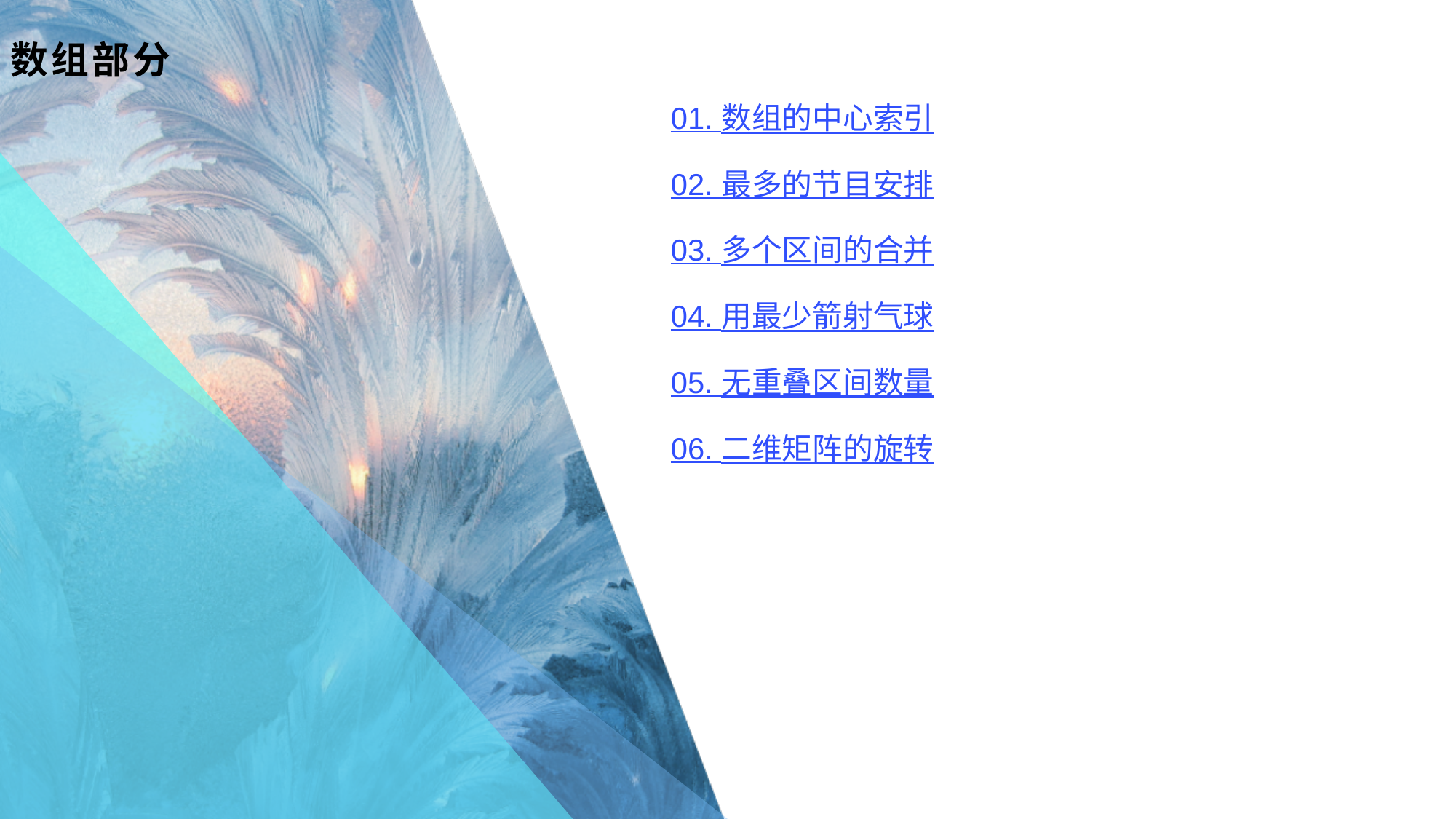

# 数组部分
01. 数组的中心索引
02. 最多的节目安排
03. 多个区间的合并
04. 用最少箭射气球
05. 无重叠区间数量
06. 二维矩阵的旋转

49